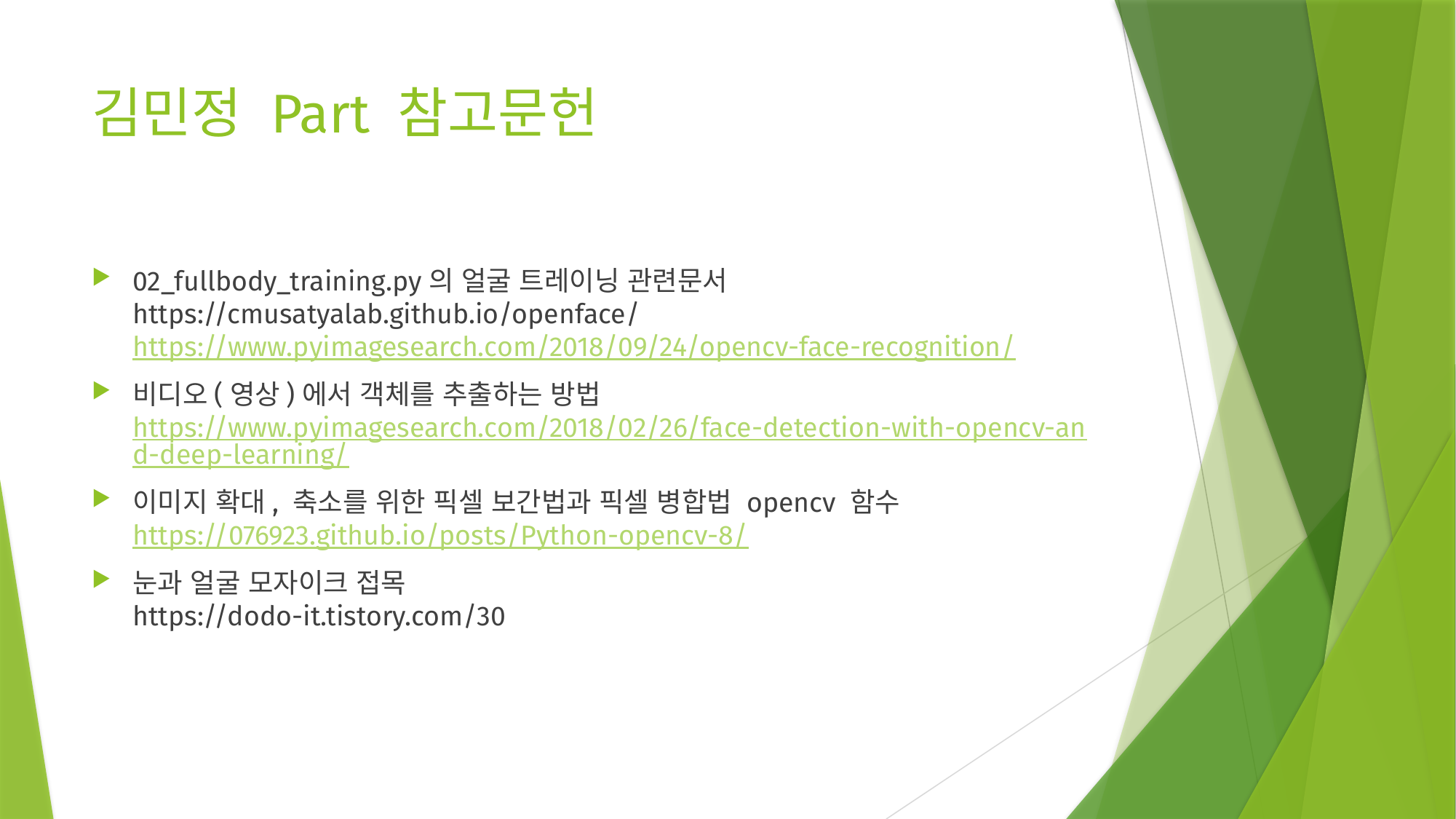

# 김민정 Part 참고문헌
02_fullbody_training.py의 얼굴 트레이닝 관련문서
https://cmusatyalab.github.io/openface/
https://www.pyimagesearch.com/2018/09/24/opencv-face-recognition/
비디오(영상)에서 객체를 추출하는 방법 https://www.pyimagesearch.com/2018/02/26/face-detection-with-opencv-and-deep-learning/
이미지 확대, 축소를 위한 픽셀 보간법과 픽셀 병합법 opencv 함수
https://076923.github.io/posts/Python-opencv-8/
눈과 얼굴 모자이크 접목
https://dodo-it.tistory.com/30